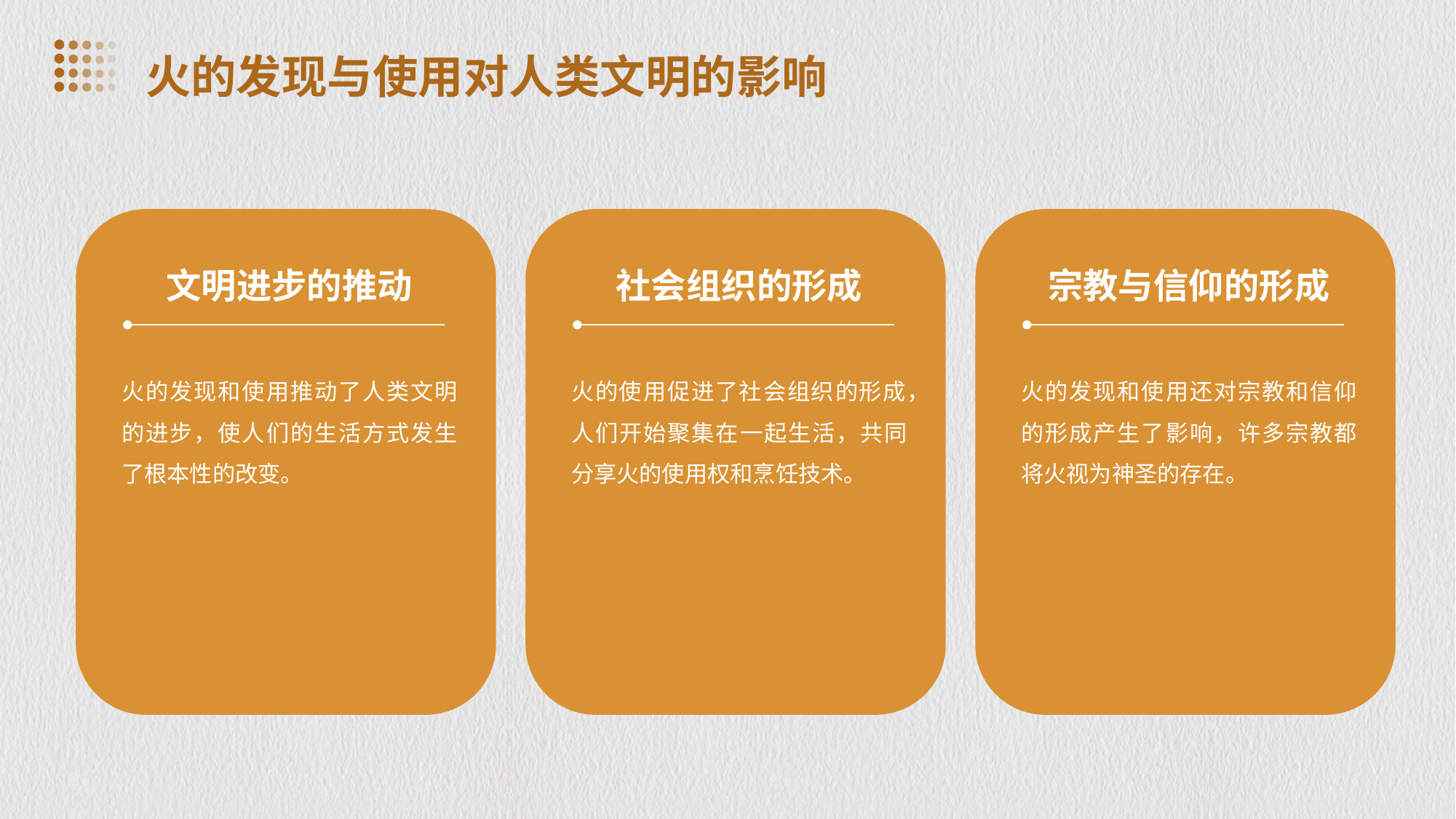

火的发现与使用对人类文明的影响

文明进步的推动
社会组织的形成
宗教与信仰的形成
火的发现和使用推动了人类文明的进步，使人们的生活方式发生了根本性的改变。
火的使用促进了社会组织的形成，人们开始聚集在一起生活，共同分享火的使用权和烹饪技术。
火的发现和使用还对宗教和信仰的形成产生了影响，许多宗教都将火视为神圣的存在。